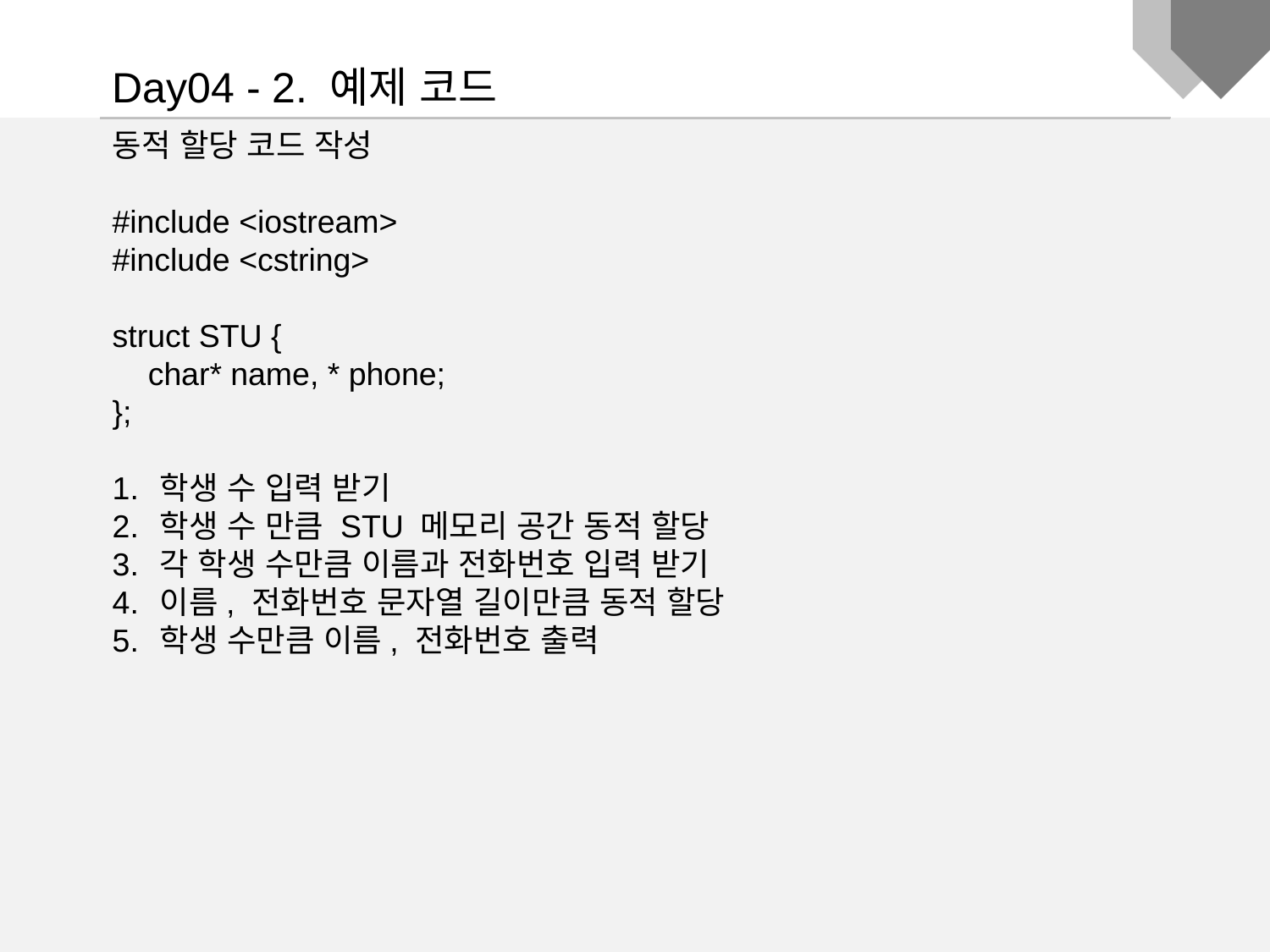

Day04 - 2. 예제 코드
동적 할당 코드 작성

#include <iostream>
#include <cstring>

struct STU {
    char* name, * phone;
};

학생 수 입력 받기
학생 수 만큼 STU 메모리 공간 동적 할당
각 학생 수만큼 이름과 전화번호 입력 받기
이름, 전화번호 문자열 길이만큼 동적 할당
학생 수만큼 이름, 전화번호 출력